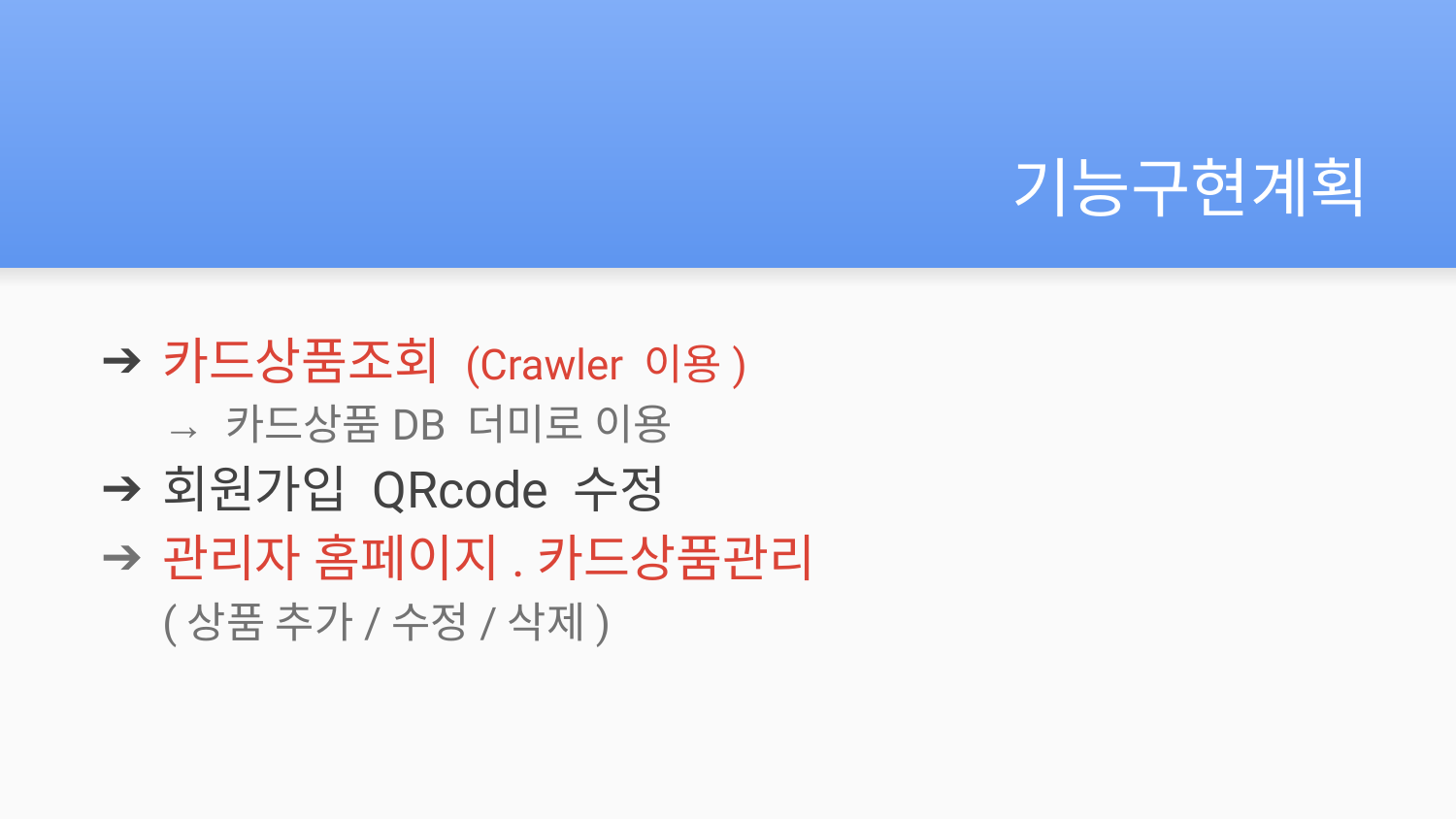

# 기능구현계획
카드상품조회 (Crawler 이용)
→ 카드상품DB 더미로 이용
회원가입 QRcode 수정
관리자 홈페이지.카드상품관리
(상품 추가/수정/삭제)